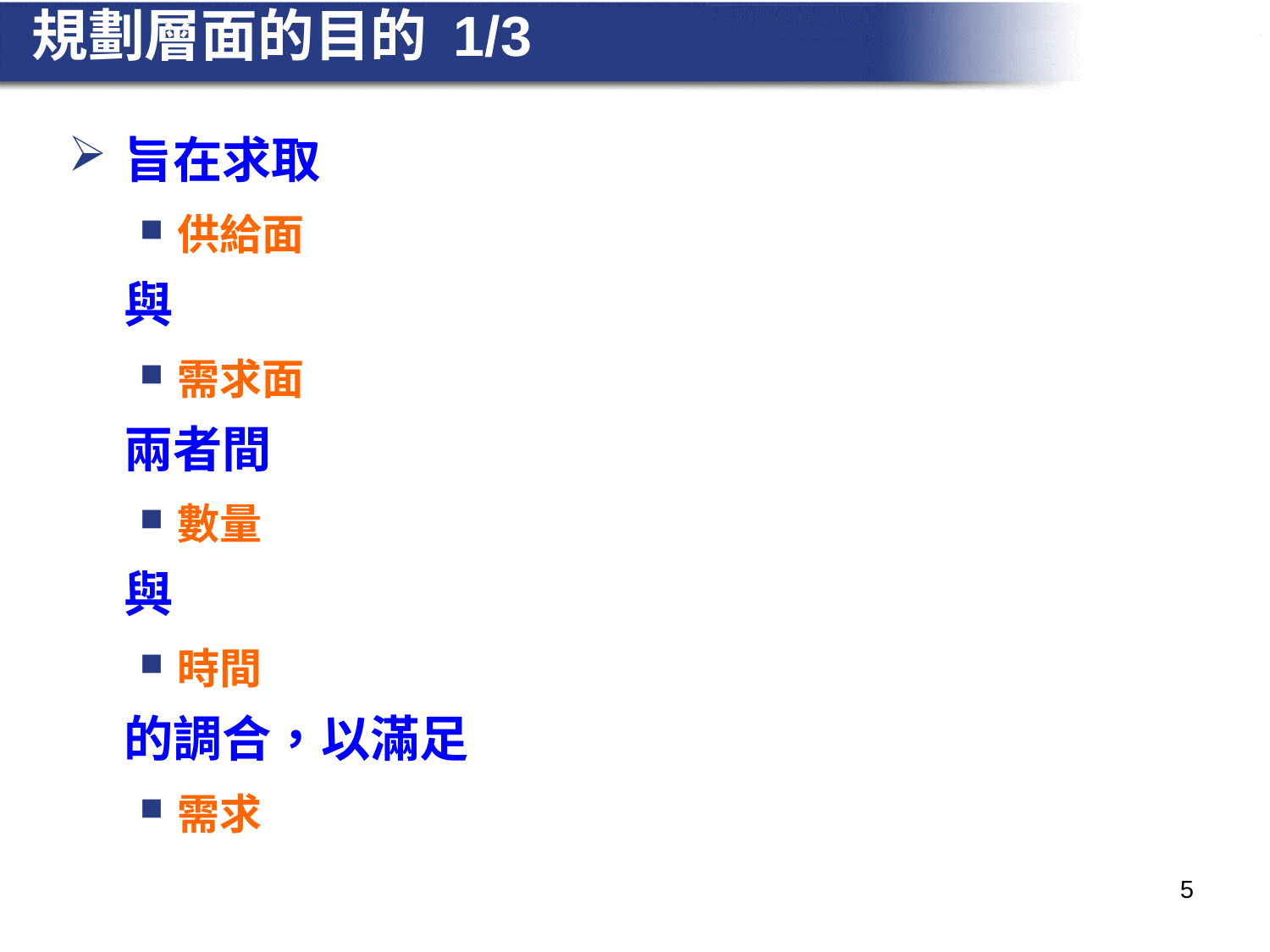

# 規劃層面的目的 1/3
旨在求取
供給面
	與
需求面
	兩者間
數量
	與
時間
	的調合，以滿足
需求

5